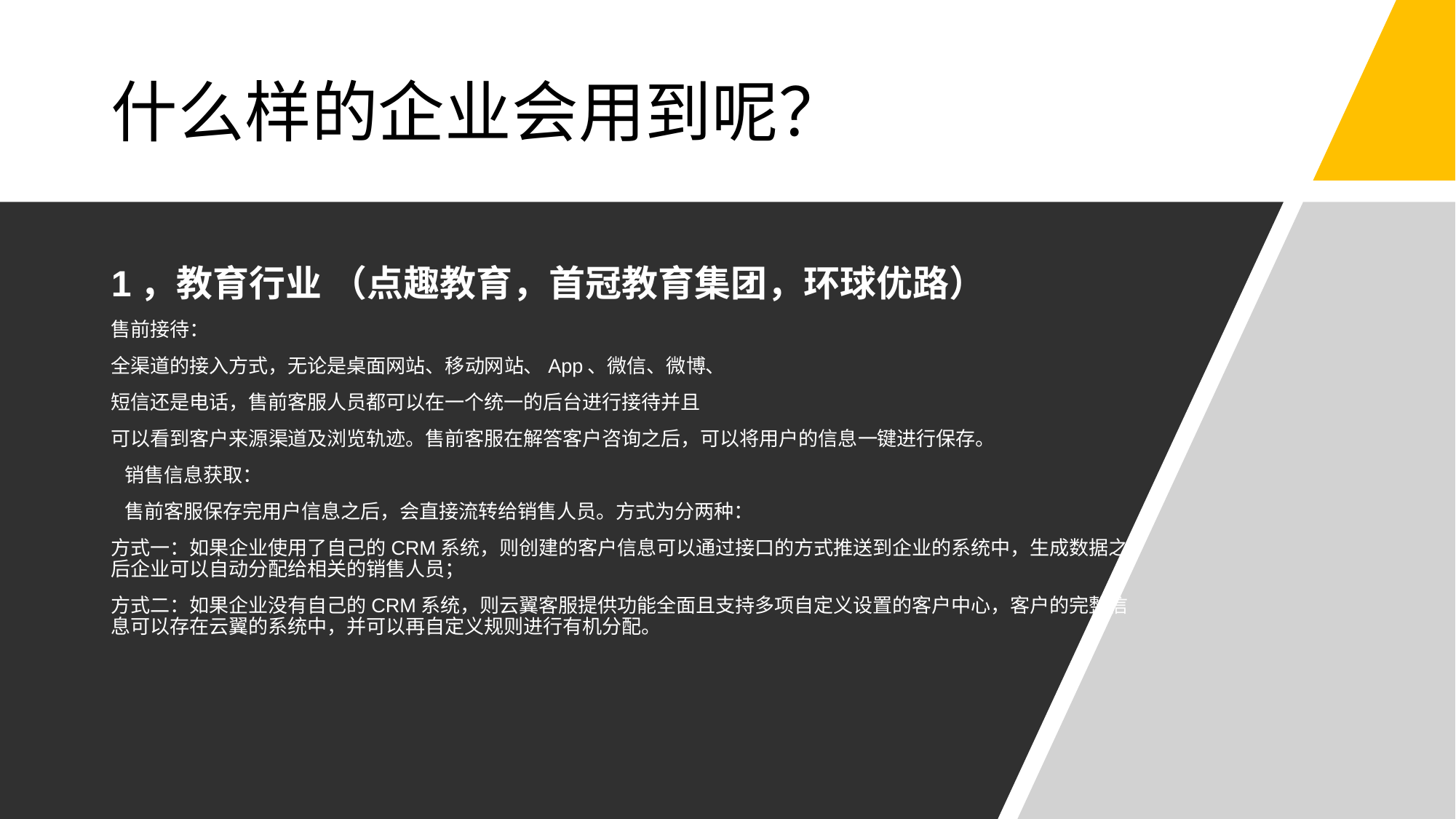

# 什么样的企业会用到呢？

1，教育行业 （点趣教育，首冠教育集团，环球优路）
售前接待：
全渠道的接入方式，无论是桌面网站、移动网站、App、微信、微博、
短信还是电话，售前客服人员都可以在一个统一的后台进行接待并且
可以看到客户来源渠道及浏览轨迹。售前客服在解答客户咨询之后，可以将用户的信息一键进行保存。
  销售信息获取：
  售前客服保存完用户信息之后，会直接流转给销售人员。方式为分两种：
方式一：如果企业使用了自己的CRM系统，则创建的客户信息可以通过接口的方式推送到企业的系统中，生成数据之后企业可以自动分配给相关的销售人员；
方式二：如果企业没有自己的CRM系统，则云翼客服提供功能全面且支持多项自定义设置的客户中心，客户的完整信息可以存在云翼的系统中，并可以再自定义规则进行有机分配。